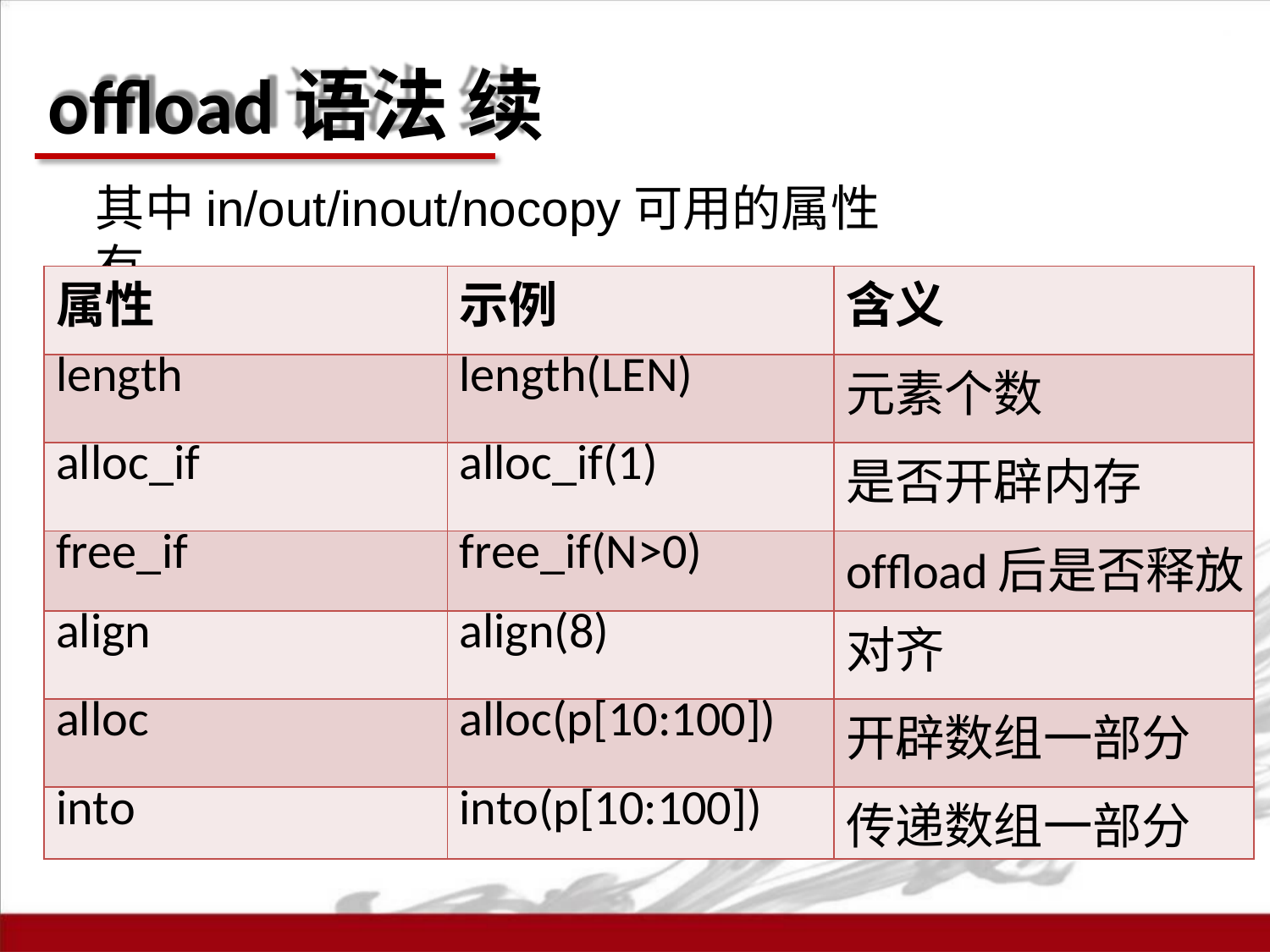

# offload语法 续

其中in/out/inout/nocopy可用的属性有
| 属性 | 示例 | 含义 |
| --- | --- | --- |
| length | length(LEN) | 元素个数 |
| alloc\_if | alloc\_if(1) | 是否开辟内存 |
| free\_if | free\_if(N>0) | offload后是否释放 |
| align | align(8) | 对齐 |
| alloc | alloc(p[10:100]) | 开辟数组一部分 |
| into | into(p[10:100]) | 传递数组一部分 |

46